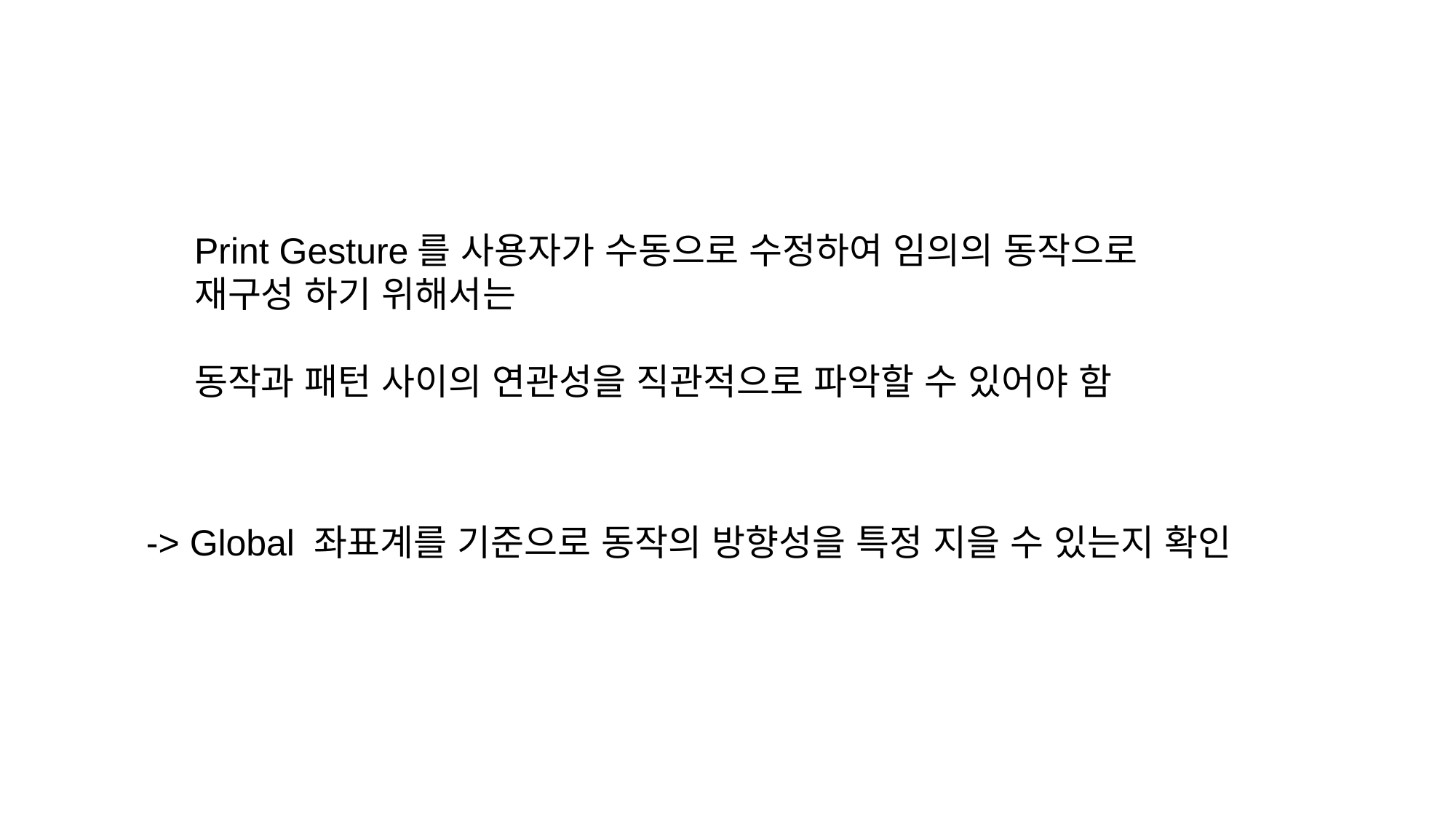

Print Gesture를 사용자가 수동으로 수정하여 임의의 동작으로 재구성 하기 위해서는

동작과 패턴 사이의 연관성을 직관적으로 파악할 수 있어야 함
-> Global 좌표계를 기준으로 동작의 방향성을 특정 지을 수 있는지 확인